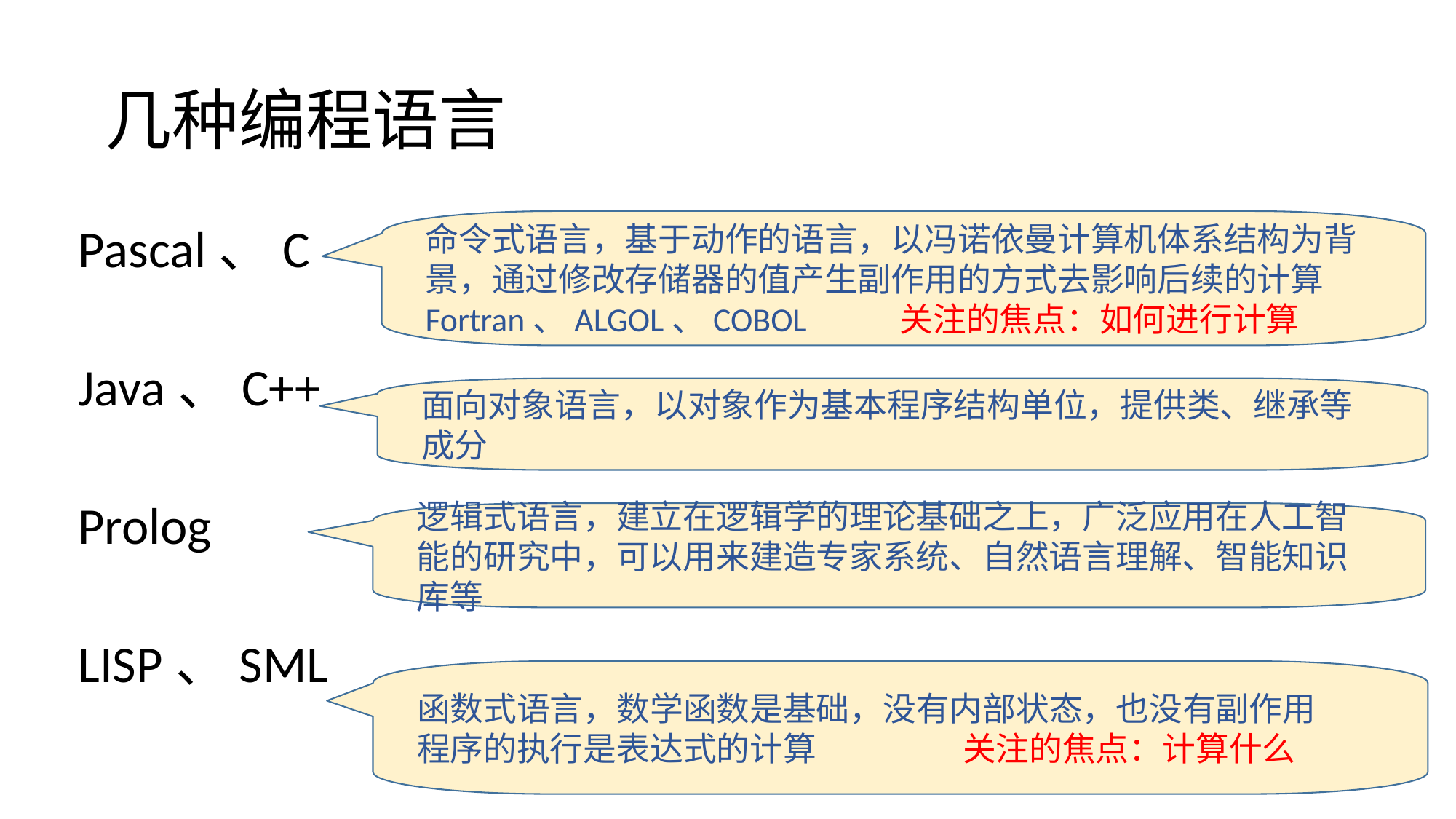

几种编程语言
命令式语言，基于动作的语言，以冯诺依曼计算机体系结构为背景，通过修改存储器的值产生副作用的方式去影响后续的计算
Fortran、ALGOL、COBOL	    关注的焦点：如何进行计算

Pascal、C

Java、C++

Prolog

LISP、SML
面向对象语言，以对象作为基本程序结构单位，提供类、继承等成分

逻辑式语言，建立在逻辑学的理论基础之上，广泛应用在人工智能的研究中，可以用来建造专家系统、自然语言理解、智能知识库等

函数式语言，数学函数是基础，没有内部状态，也没有副作用
程序的执行是表达式的计算		关注的焦点：计算什么